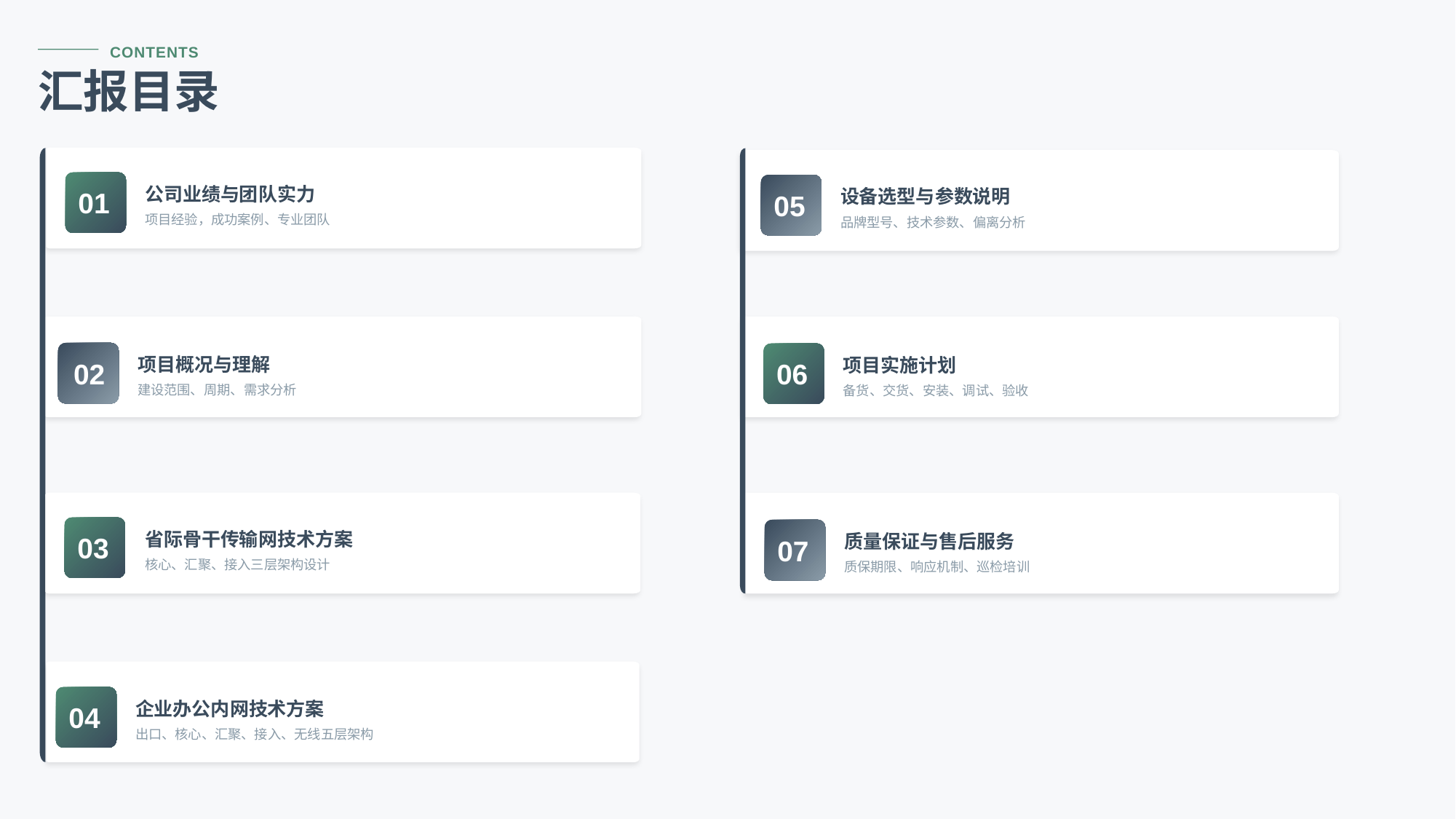

CONTENTS

汇报目录

公司业绩与团队实力
设备选型与参数说明
01
05
项目经验，成功案例、专业团队
品牌型号、技术参数、偏离分析

项目概况与理解
项目实施计划
02
06
建设范围、周期、需求分析
备货、交货、安装、调试、验收

省际骨干传输网技术方案
质量保证与售后服务
03
07
核心、汇聚、接入三层架构设计
质保期限、响应机制、巡检培训

企业办公内网技术方案
04
出口、核心、汇聚、接入、无线五层架构